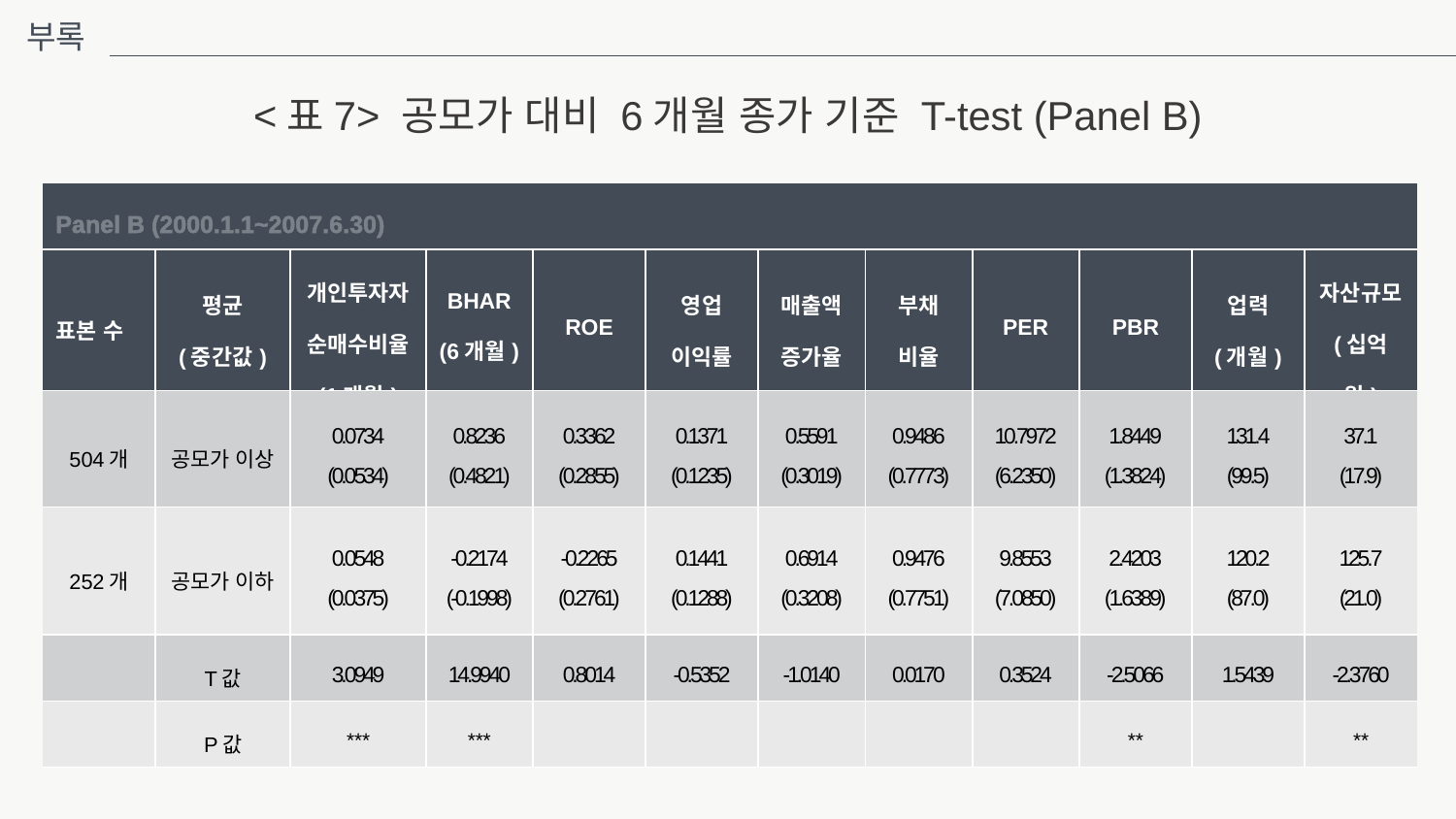

부록
<표7> 공모가 대비 6개월 종가 기준 T-test (Panel B)
| Panel B (2000.1.1~2007.6.30) |  |  |  |  |  |  |  |  |  |  |  |
| --- | --- | --- | --- | --- | --- | --- | --- | --- | --- | --- | --- |
| 표본 수 | 평균 (중간값) | 개인투자자 순매수비율 (1개월) | BHAR (6개월) | ROE | 영업 이익률 | 매출액 증가율 | 부채 비율 | PER | PBR | 업력 (개월) | 자산규모 (십억원) |
| 504개 | 공모가 이상 | 0.0734 (0.0534) | 0.8236 (0.4821) | 0.3362 (0.2855) | 0.1371 (0.1235) | 0.5591 (0.3019) | 0.9486 (0.7773) | 10.7972 (6.2350) | 1.8449 (1.3824) | 131.4 (99.5) | 37.1 (17.9) |
| 252개 | 공모가 이하 | 0.0548 (0.0375) | -0.2174 (-0.1998) | -0.2265 (0.2761) | 0.1441 (0.1288) | 0.6914 (0.3208) | 0.9476 (0.7751) | 9.8553 (7.0850) | 2.4203 (1.6389) | 120.2 (87.0) | 125.7 (21.0) |
|  | T값 | 3.0949 | 14.9940 | 0.8014 | -0.5352 | -1.0140 | 0.0170 | 0.3524 | -2.5066 | 1.5439 | -2.3760 |
|  | P값 | \*\*\* | \*\*\* |  |  |  |  |  | \*\* |  | \*\* |